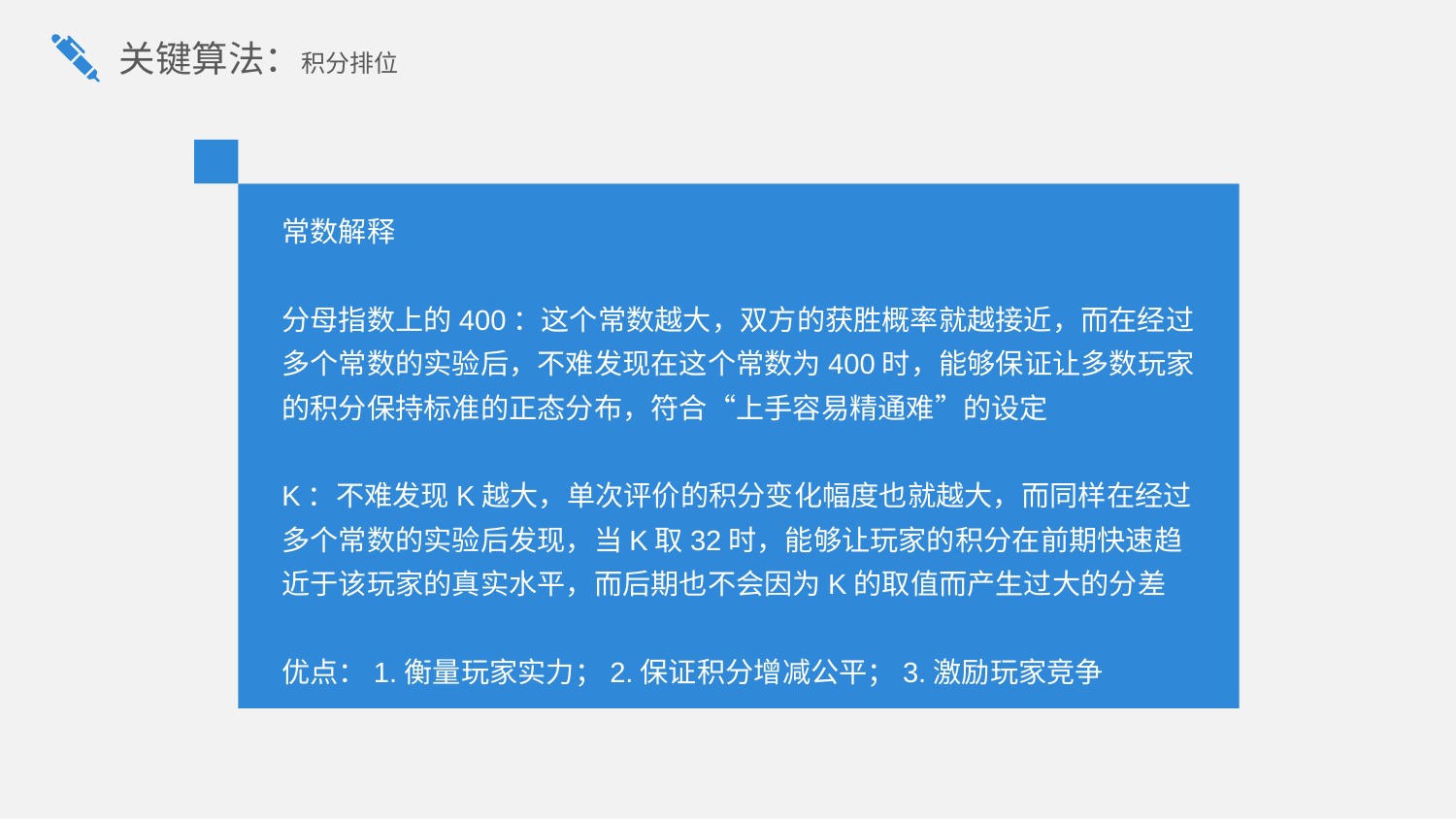

关键算法：积分排位

常数解释

分母指数上的400：这个常数越大，双方的获胜概率就越接近，而在经过多个常数的实验后，不难发现在这个常数为400时，能够保证让多数玩家的积分保持标准的正态分布，符合“上手容易精通难”的设定

K：不难发现K越大，单次评价的积分变化幅度也就越大，而同样在经过多个常数的实验后发现，当K取32时，能够让玩家的积分在前期快速趋近于该玩家的真实水平，而后期也不会因为K的取值而产生过大的分差

优点：1.衡量玩家实力；2.保证积分增减公平；3.激励玩家竞争